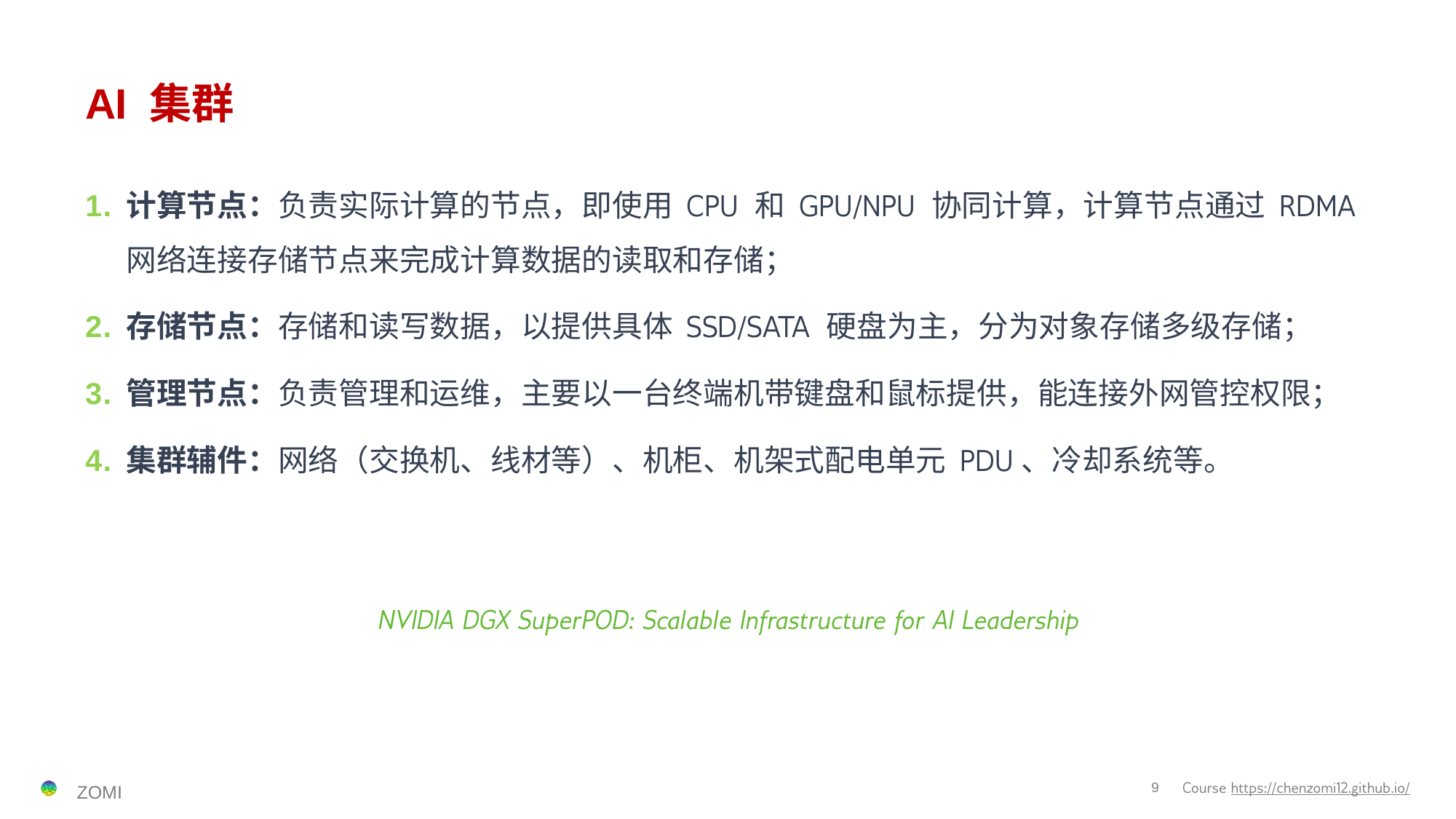

# AI 集群
计算节点：负责实际计算的节点，即使用 CPU 和 GPU/NPU 协同计算，计算节点通过 RDMA 网络连接存储节点来完成计算数据的读取和存储；
存储节点：存储和读写数据，以提供具体 SSD/SATA 硬盘为主，分为对象存储多级存储；
管理节点：负责管理和运维，主要以一台终端机带键盘和鼠标提供，能连接外网管控权限；
集群辅件：网络（交换机、线材等）、机柜、机架式配电单元 PDU、冷却系统等。
NVIDIA DGX SuperPOD: Scalable Infrastructure for AI Leadership